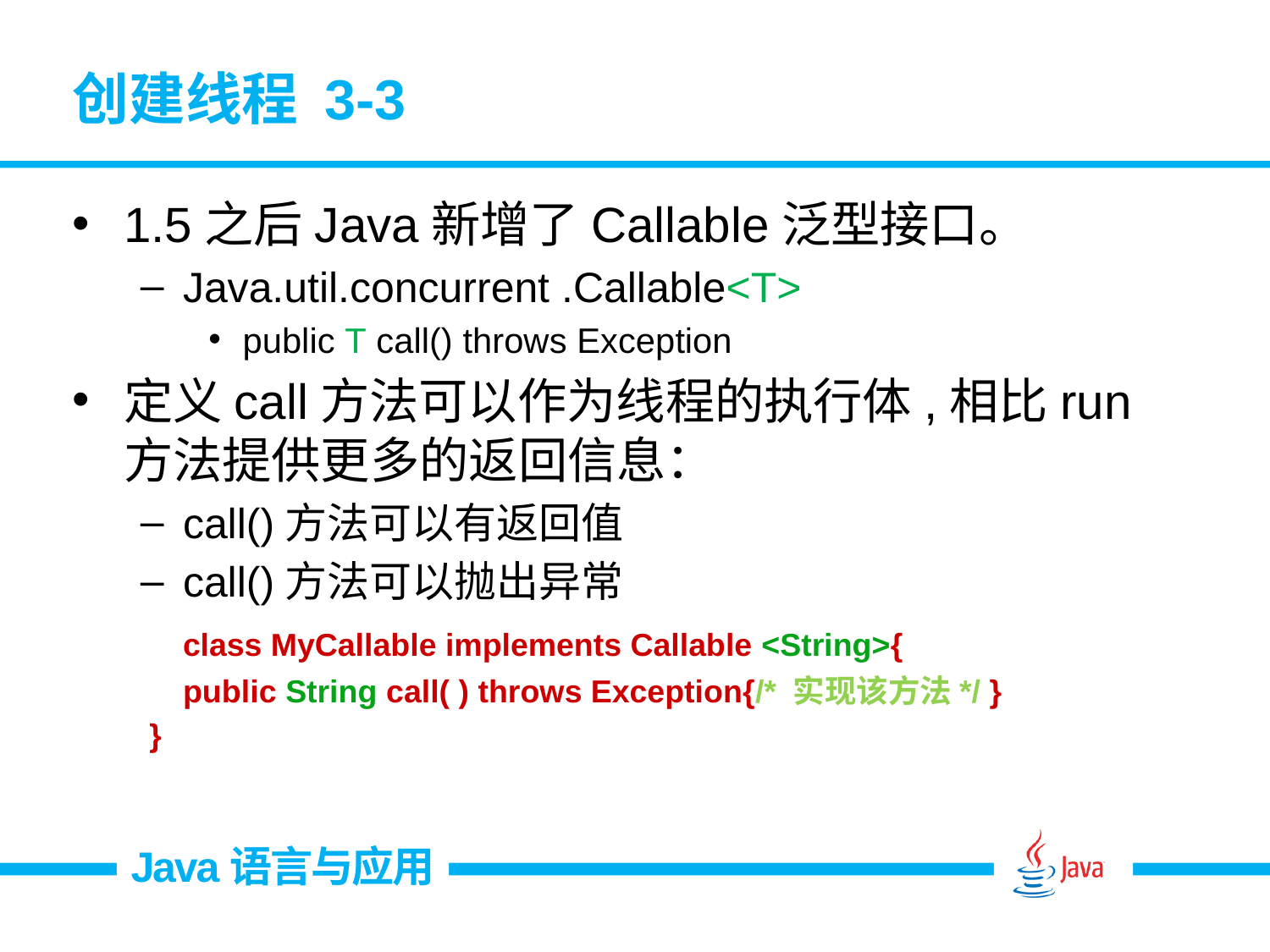

# 创建线程 3-3
1.5之后Java新增了Callable泛型接口。
Java.util.concurrent .Callable<T>
public T call() throws Exception
定义call方法可以作为线程的执行体,相比run方法提供更多的返回信息：
call()方法可以有返回值
call()方法可以抛出异常
	class MyCallable implements Callable <String>{
   	public String call( ) throws Exception{/* 实现该方法*/ }
 }